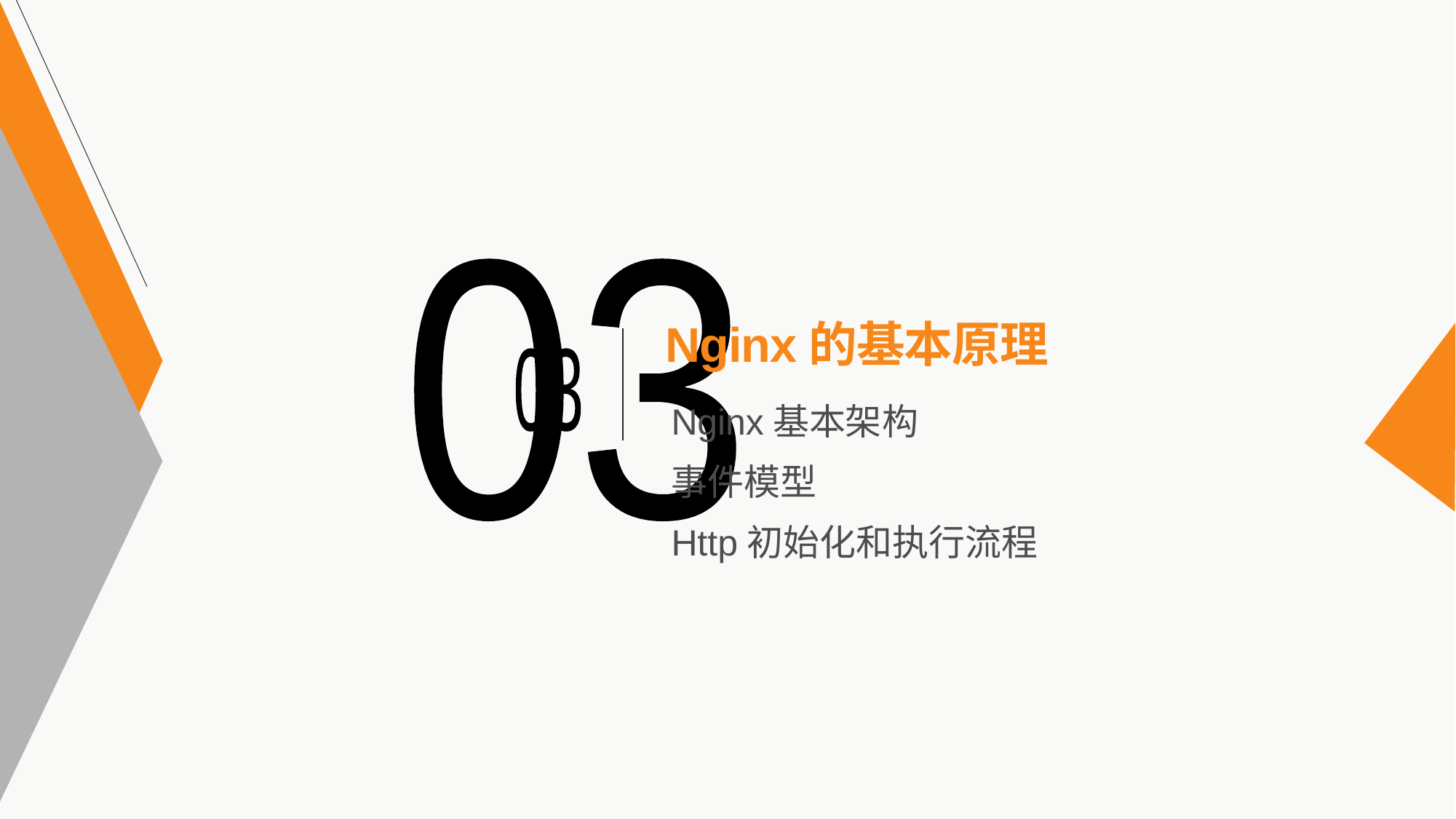

03
# Nginx的基本原理
03
Nginx基本架构
事件模型
Http初始化和执行流程